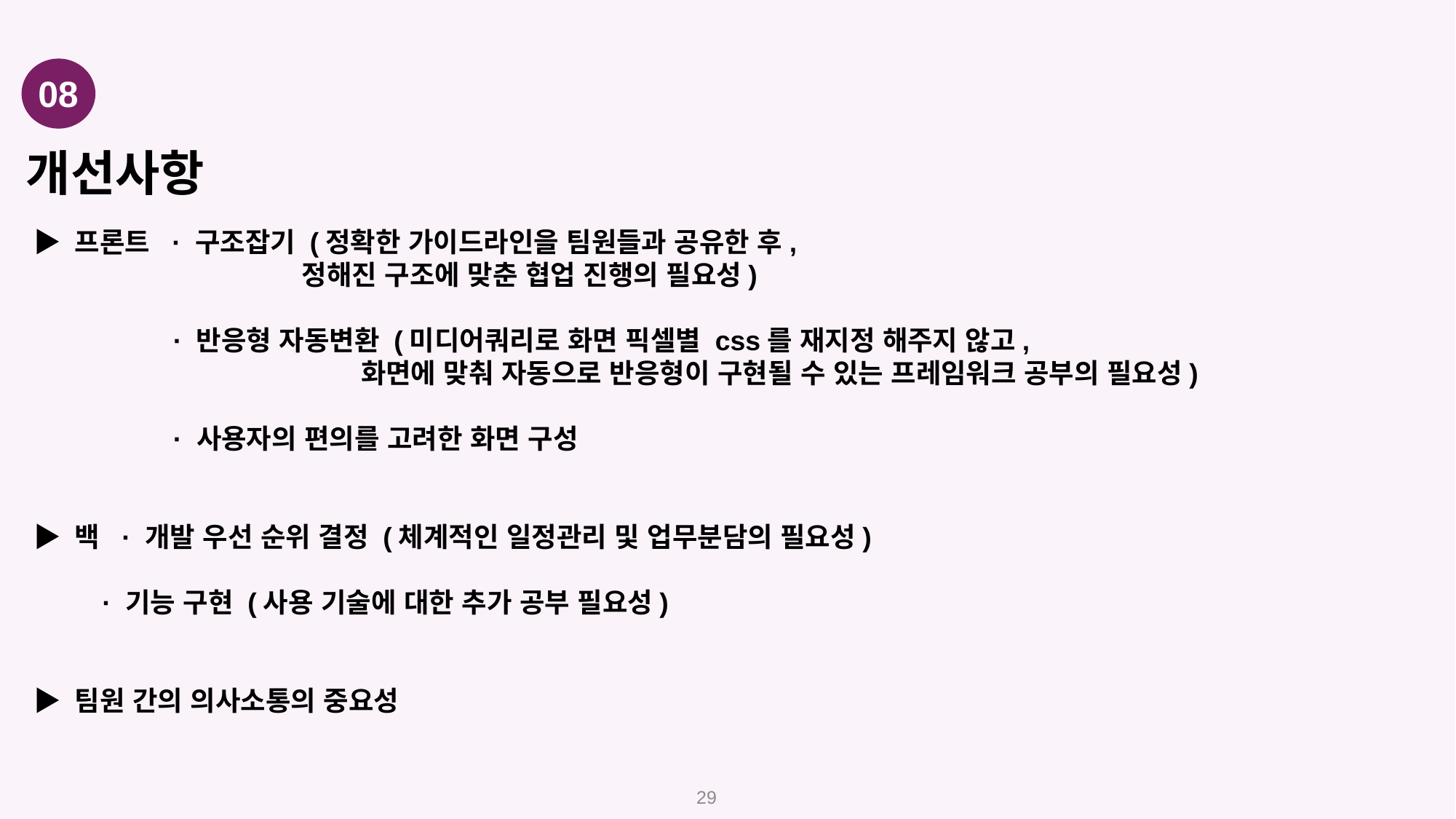

# 개선사항

08
▶ 프론트  · 구조잡기 (정확한 가이드라인을 팀원들과 공유한 후,
	                    정해진 구조에 맞춘 협업 진행의 필요성)
 	    · 반응형 자동변환 (미디어쿼리로 화면 픽셀별 css를 재지정 해주지 않고,
                                          화면에 맞춰 자동으로 반응형이 구현될 수 있는 프레임워크 공부의 필요성)

	    · 사용자의 편의를 고려한 화면 구성

▶ 백  · 개발 우선 순위 결정 (체계적인 일정관리 및 업무분담의 필요성)

         · 기능 구현 (사용 기술에 대한 추가 공부 필요성)

▶ 팀원 간의 의사소통의 중요성
29